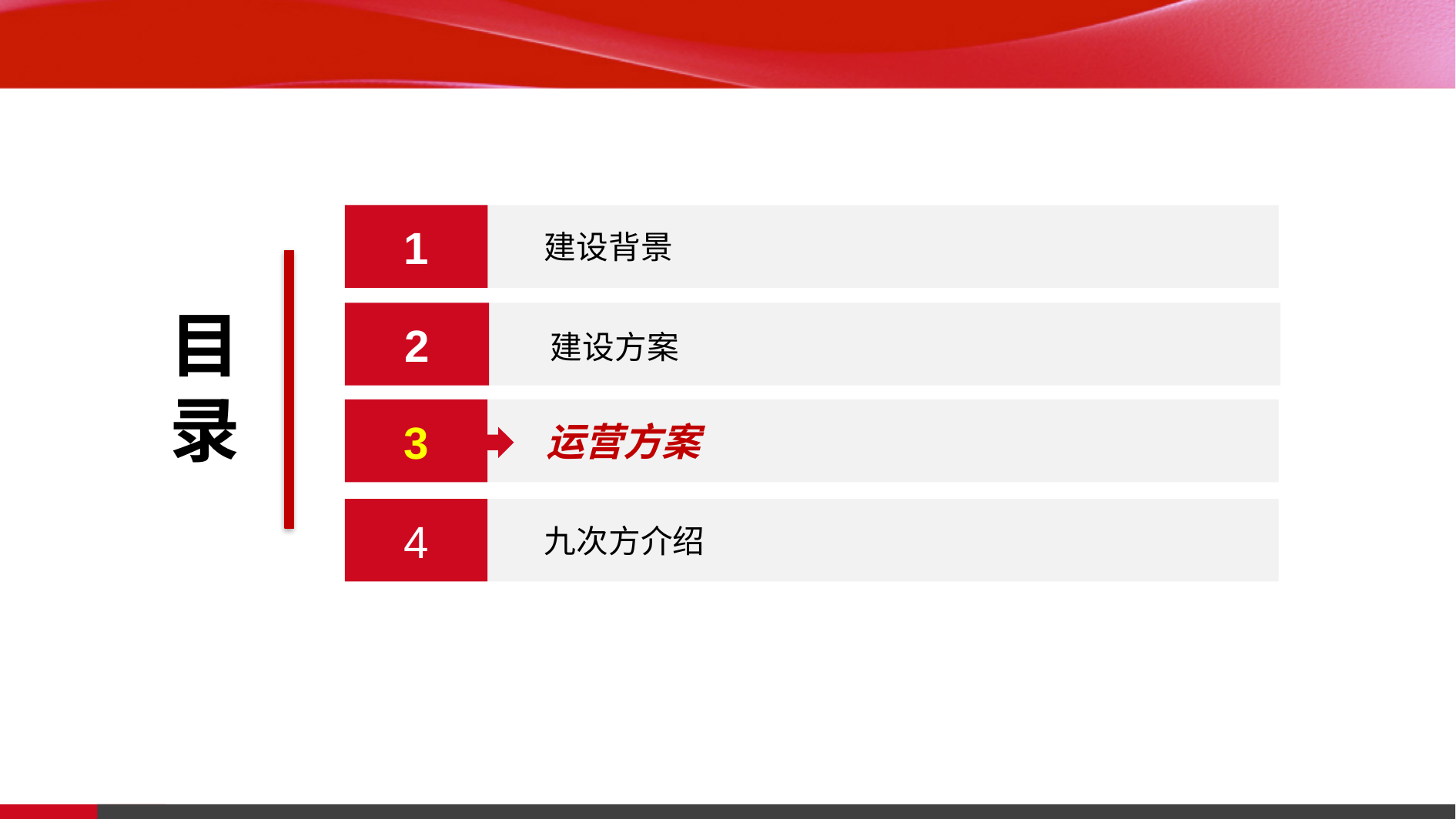

# 目录

1
建设背景

2
运营方案
建设方案

3

4
九次方介绍